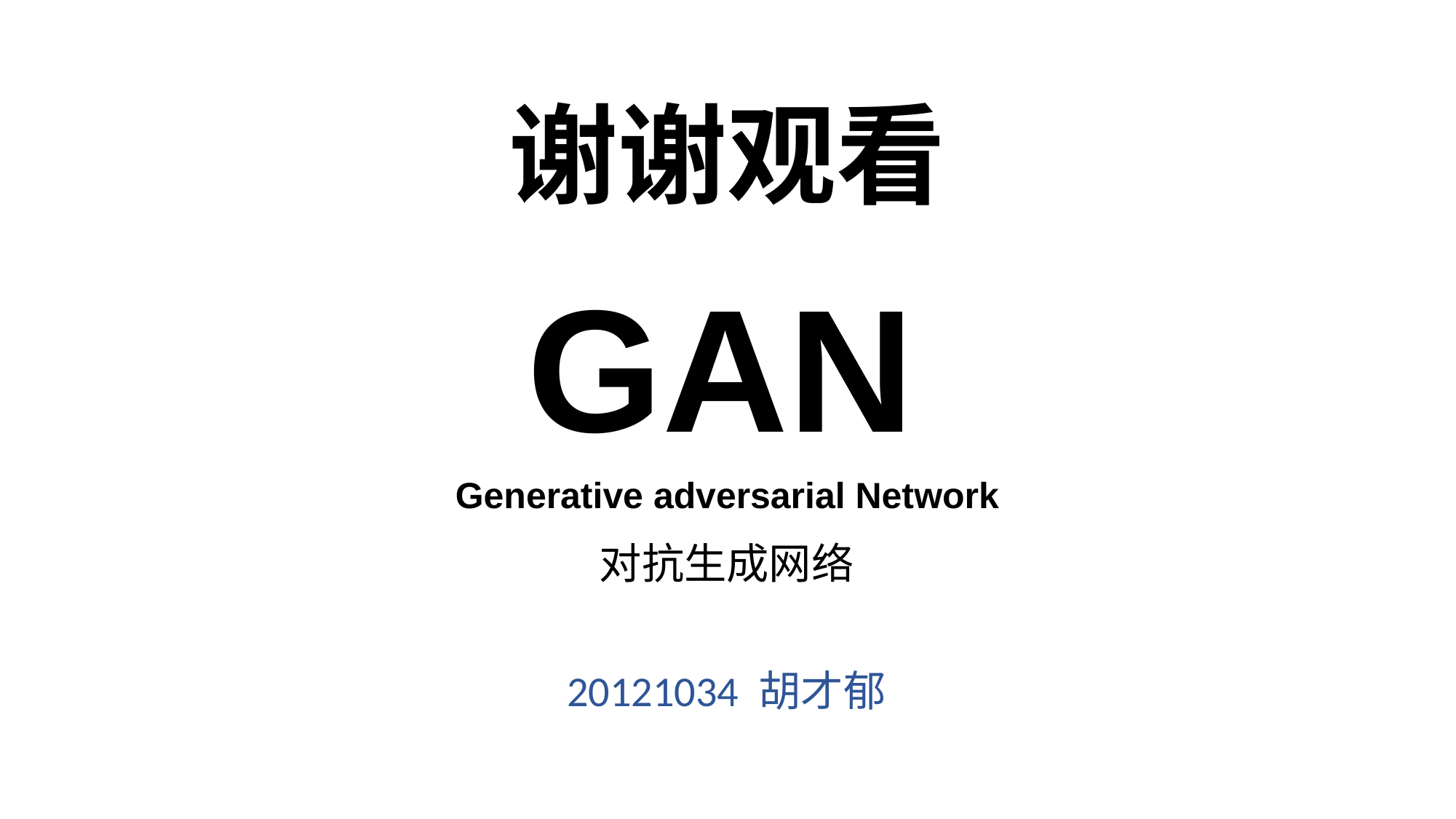

谢谢观看
GAN
Generative adversarial Network

对抗生成网络
20121034 胡才郁